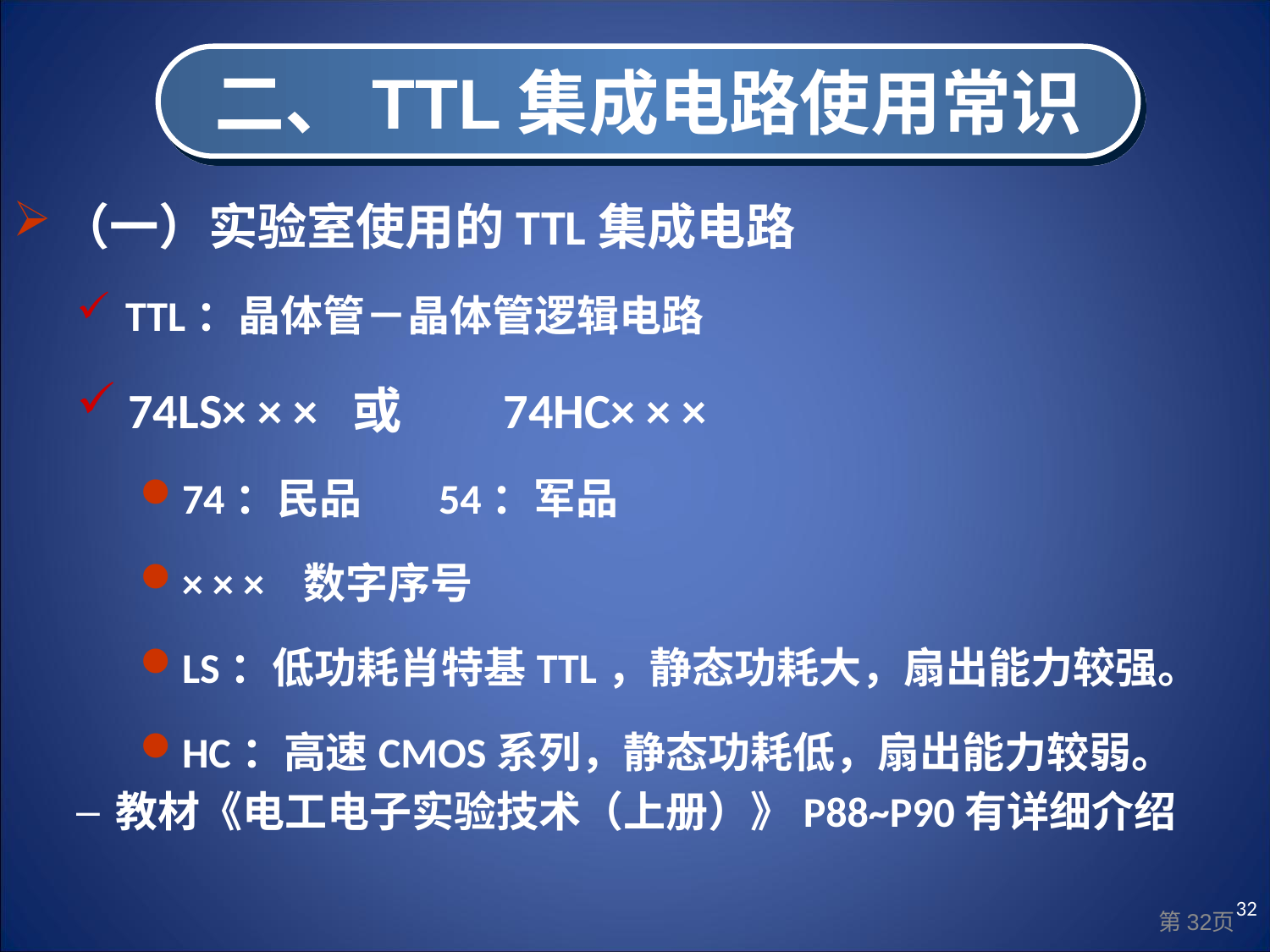

二、TTL集成电路使用常识
（一）实验室使用的TTL集成电路
 TTL：晶体管－晶体管逻辑电路
 74LS× × ×  或        74HC× × ×
74：民品       54：军品
× × ×   数字序号
LS：低功耗肖特基TTL，静态功耗大，扇出能力较强。
HC：高速CMOS系列，静态功耗低，扇出能力较弱。
教材《电工电子实验技术（上册）》P88~P90有详细介绍
32